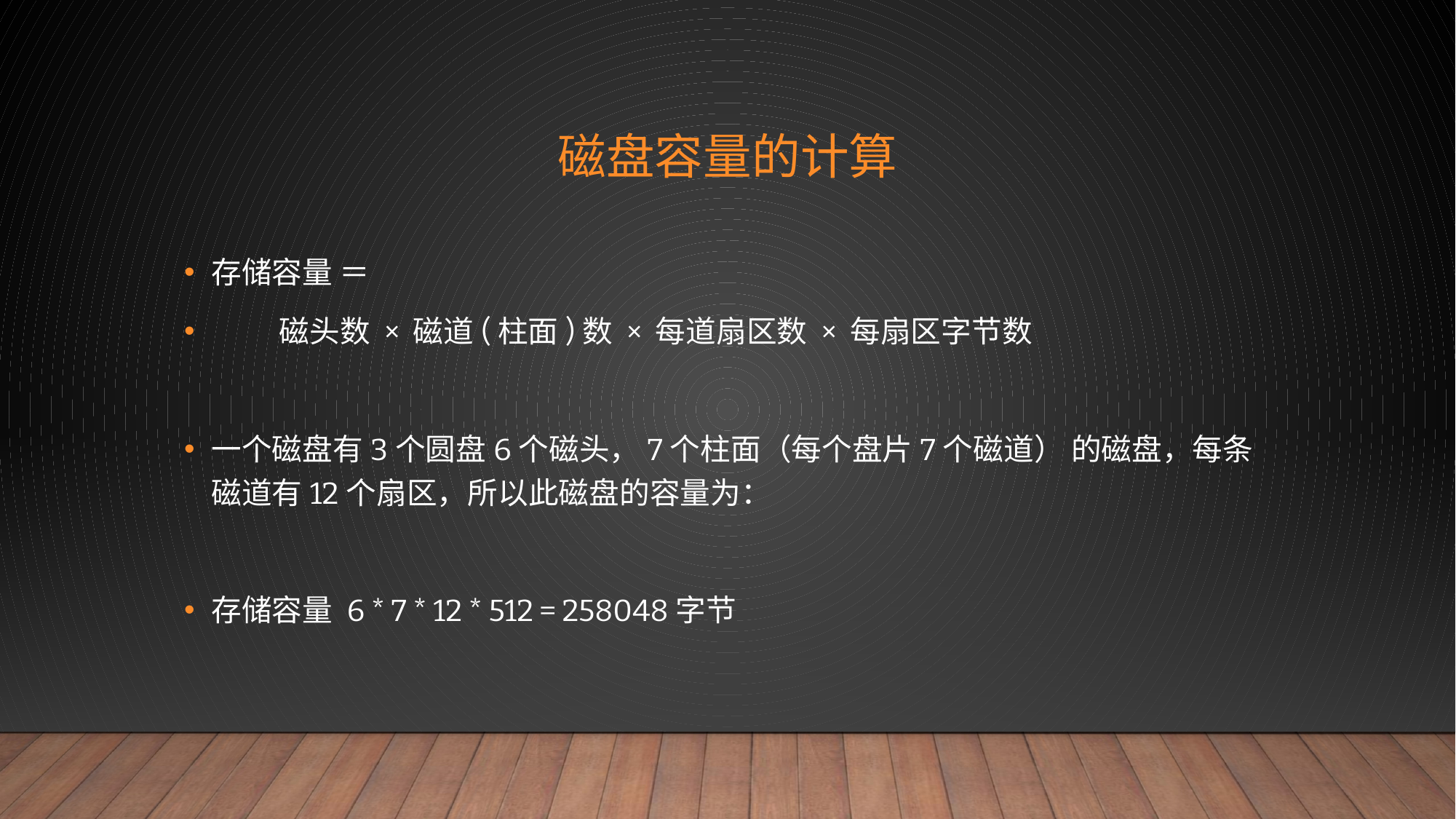

# 磁盘容量的计算
存储容量 ＝
         磁头数 × 磁道(柱面)数 × 每道扇区数 × 每扇区字节数

一个磁盘有3个圆盘6个磁头，7个柱面（每个盘片7个磁道） 的磁盘，每条磁道有12个扇区，所以此磁盘的容量为：

存储容量 6 * 7 * 12 * 512 = 258048字节